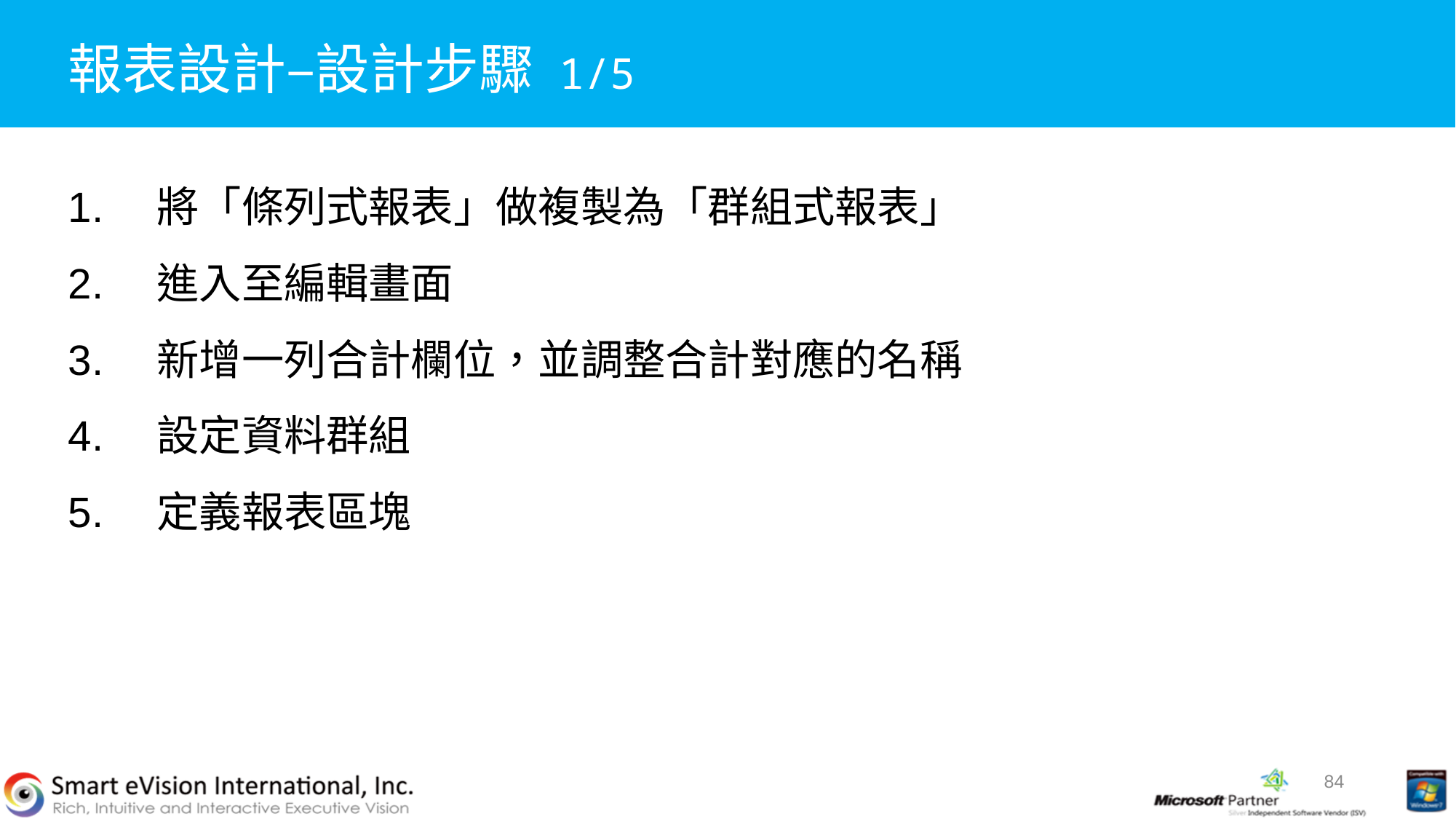

# 報表設計–設計步驟 1/5
將「條列式報表」做複製為「群組式報表」
進入至編輯畫面
新增一列合計欄位，並調整合計對應的名稱
設定資料群組
定義報表區塊
84